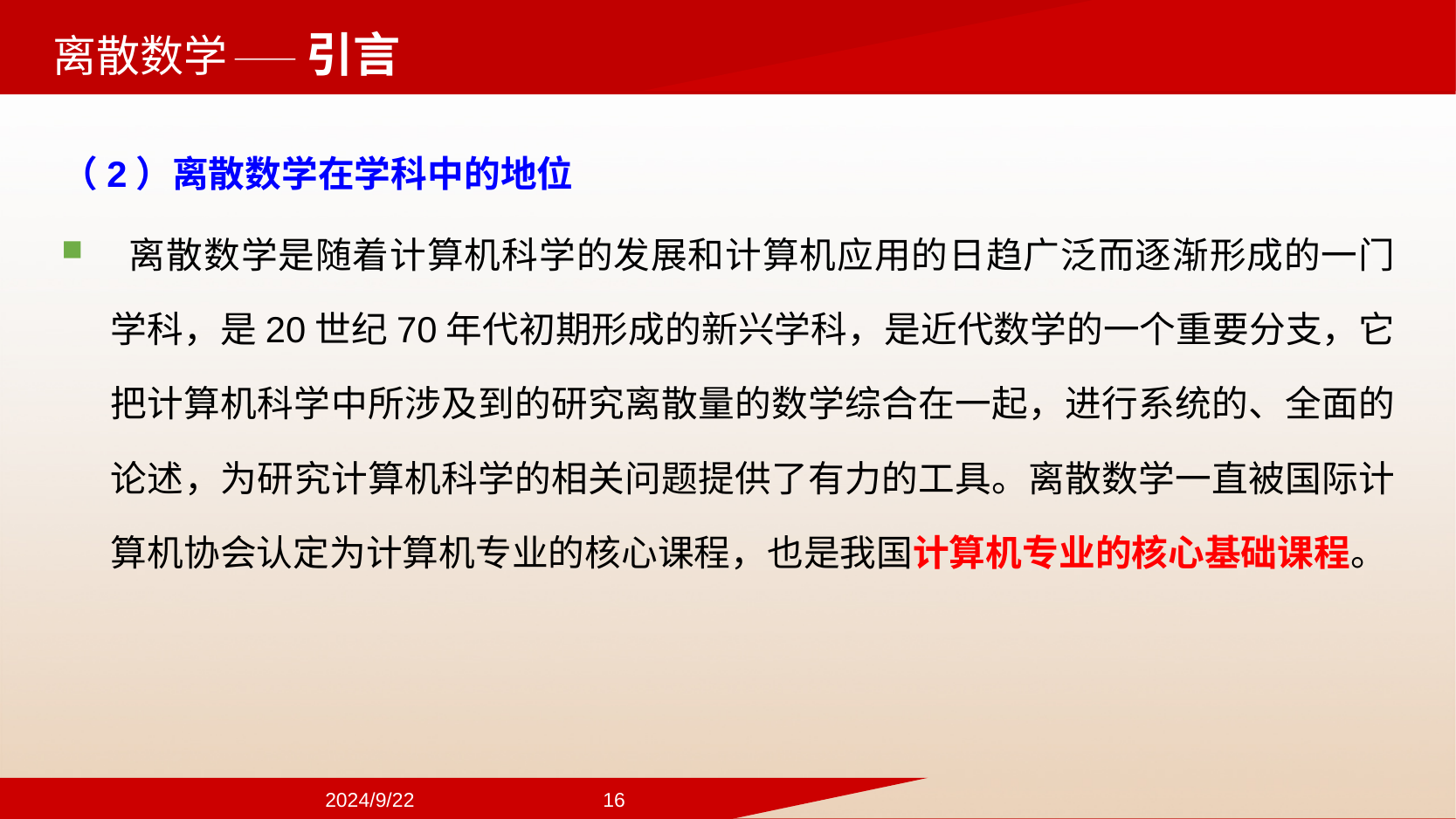

——引言
（2）离散数学在学科中的地位
 离散数学是随着计算机科学的发展和计算机应用的日趋广泛而逐渐形成的一门学科，是20世纪70年代初期形成的新兴学科，是近代数学的一个重要分支，它把计算机科学中所涉及到的研究离散量的数学综合在一起，进行系统的、全面的论述，为研究计算机科学的相关问题提供了有力的工具。离散数学一直被国际计算机协会认定为计算机专业的核心课程，也是我国计算机专业的核心基础课程。
2024/9/22
16